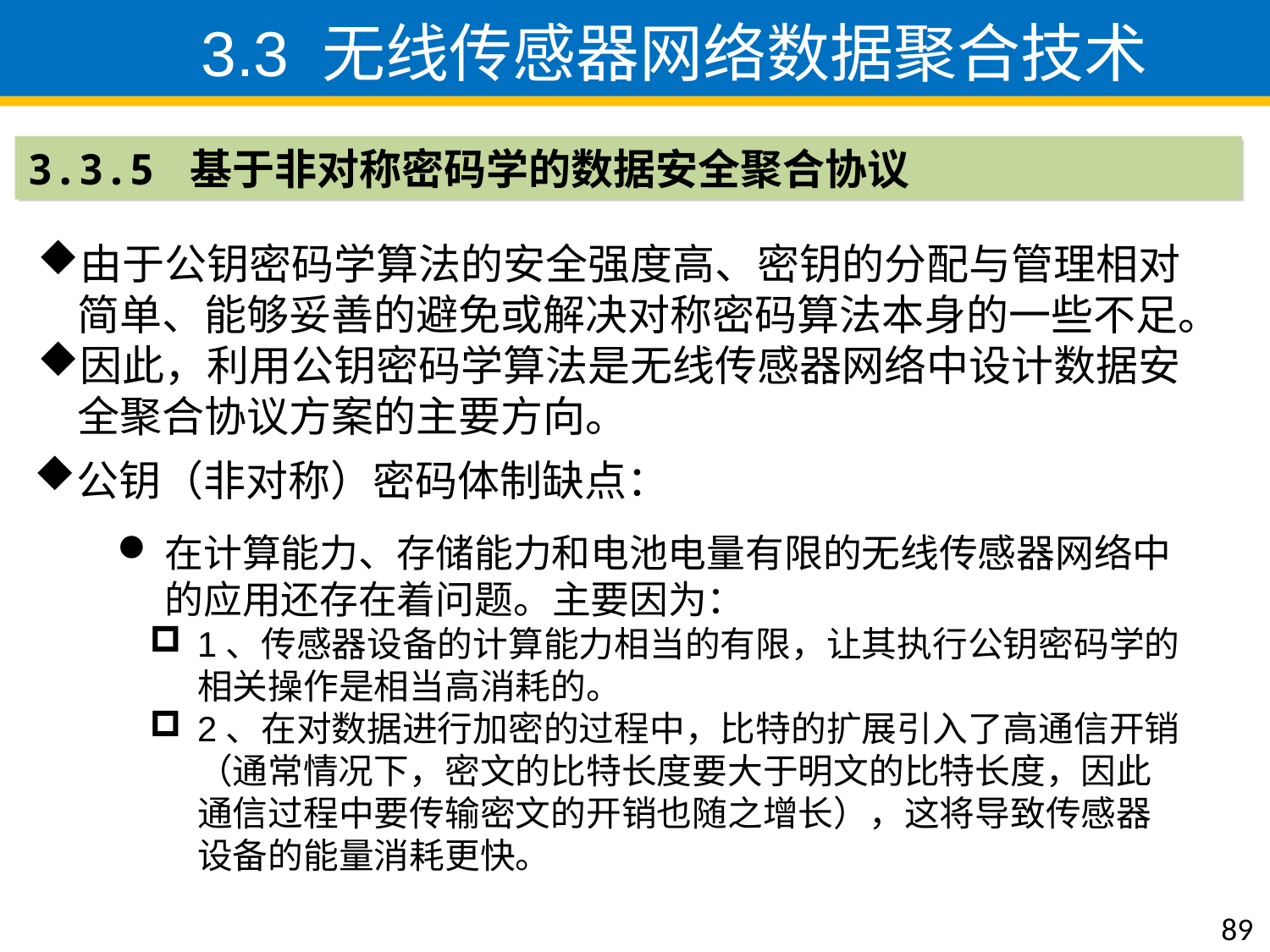

3.3 无线传感器网络数据聚合技术

3.3.5 基于非对称密码学的数据安全聚合协议
由于公钥密码学算法的安全强度高、密钥的分配与管理相对简单、能够妥善的避免或解决对称密码算法本身的一些不足。
因此，利用公钥密码学算法是无线传感器网络中设计数据安全聚合协议方案的主要方向。
公钥（非对称）密码体制缺点：
在计算能力、存储能力和电池电量有限的无线传感器网络中的应用还存在着问题。主要因为：
1、传感器设备的计算能力相当的有限，让其执行公钥密码学的相关操作是相当高消耗的。
2、在对数据进行加密的过程中，比特的扩展引入了高通信开销（通常情况下，密文的比特长度要大于明文的比特长度，因此通信过程中要传输密文的开销也随之增长），这将导致传感器设备的能量消耗更快。
89